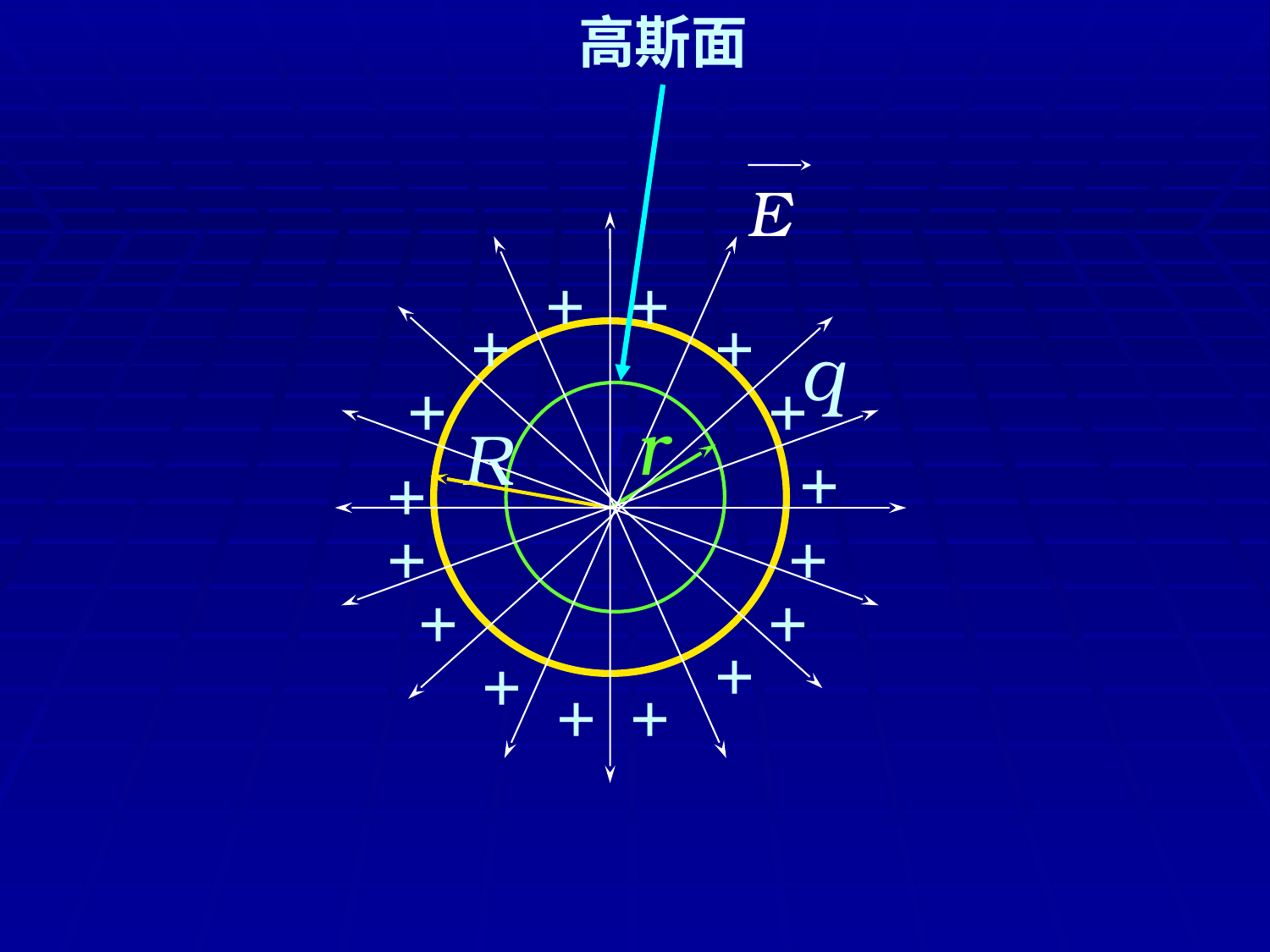

高斯面

E

r

+
+
+
+
q

+
+
r
R
+
+

+
+
+
+
+
+
+
+